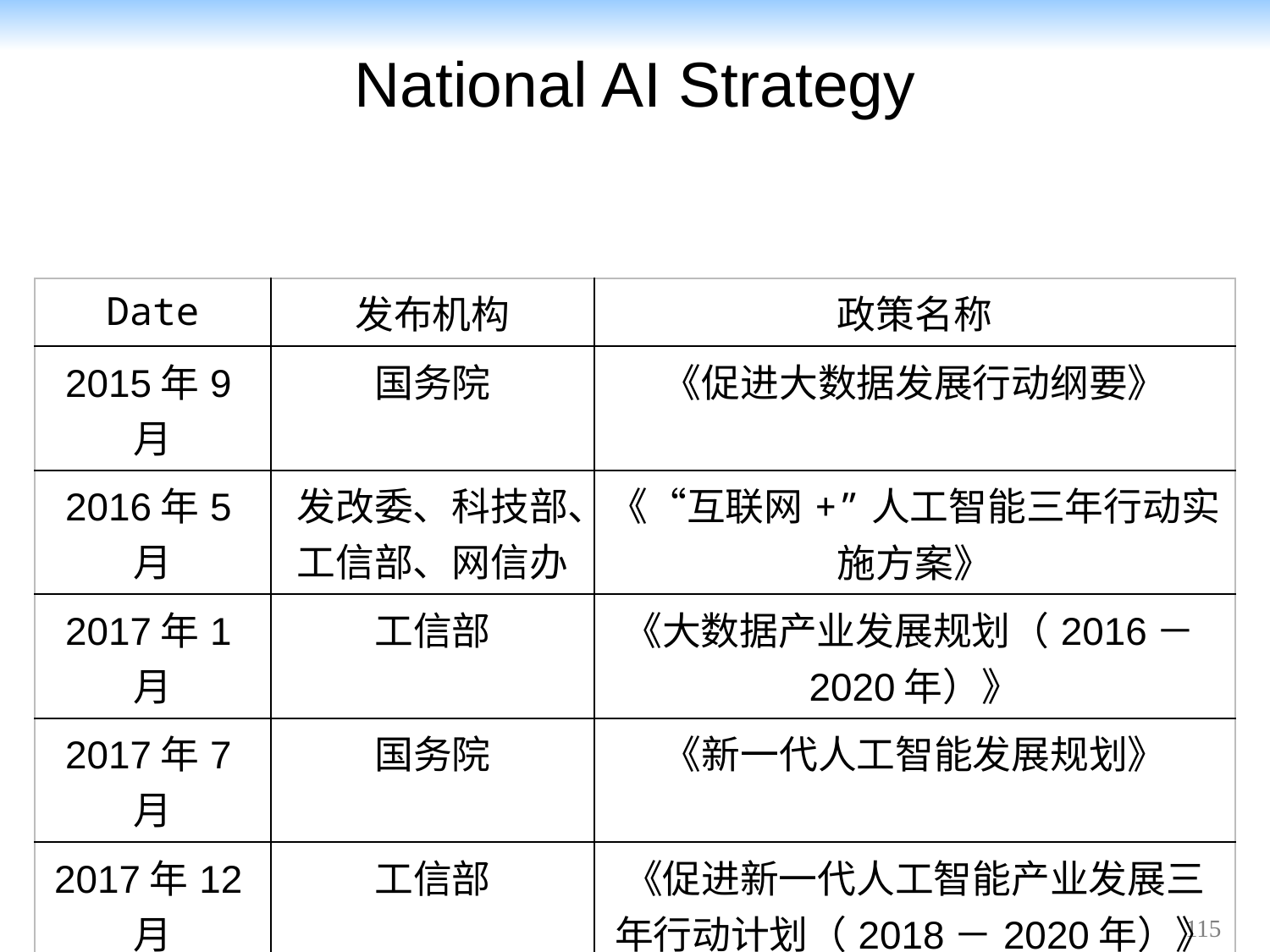

# National AI Strategy
| Date | 发布机构 | 政策名称 |
| --- | --- | --- |
| 2015年9月 | 国务院 | 《促进大数据发展行动纲要》 |
| 2016年5月 | 发改委、科技部、工信部、网信办 | 《“互联网+”人工智能三年行动实施方案》 |
| 2017年1月 | 工信部 | 《大数据产业发展规划（2016－2020年）》 |
| 2017年7月 | 国务院 | 《新一代人工智能发展规划》 |
| 2017年12月 | 工信部 | 《促进新一代人工智能产业发展三年行动计划（2018－2020年）》 |